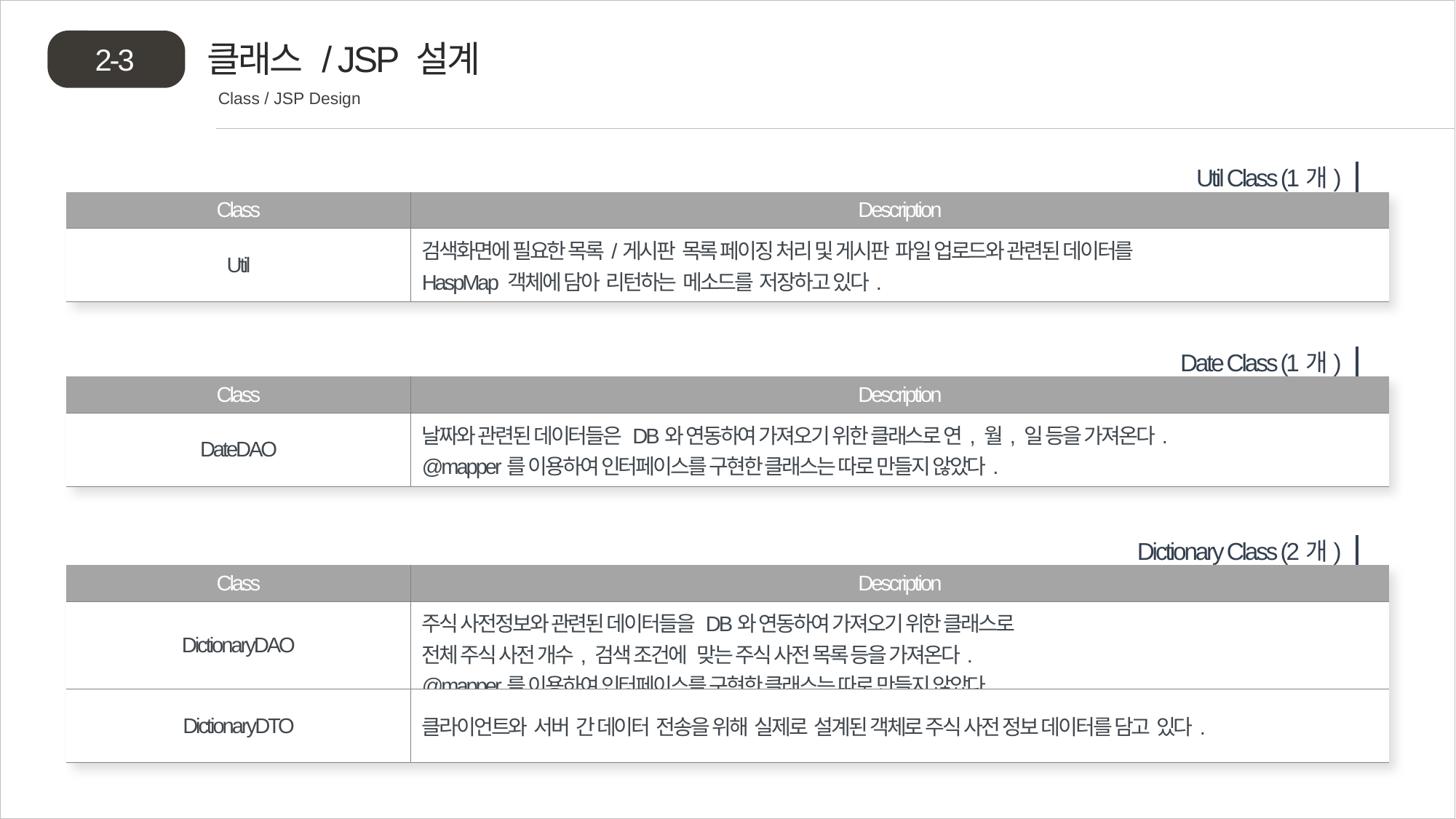

클래스 / JSP 설계
2-3
Class / JSP Design
Util Class (1개)
| Class | Description |
| --- | --- |
| Util | 검색화면에 필요한 목록/게시판 목록 페이징 처리 및 게시판 파일 업로드와 관련된 데이터를 HaspMap 객체에 담아 리턴하는 메소드를 저장하고 있다. |
Date Class (1개)
| Class | Description |
| --- | --- |
| DateDAO | 날짜와 관련된 데이터들은 DB와 연동하여 가져오기 위한 클래스로 연, 월, 일 등을 가져온다. @mapper를 이용하여 인터페이스를 구현한 클래스는 따로 만들지 않았다. |
Dictionary Class (2개)
| Class | Description |
| --- | --- |
| DictionaryDAO | 주식 사전정보와 관련된 데이터들을 DB와 연동하여 가져오기 위한 클래스로 전체 주식 사전 개수, 검색 조건에 맞는 주식 사전 목록 등을 가져온다. @mapper를 이용하여 인터페이스를 구현한 클래스는 따로 만들지 않았다. |
| DictionaryDTO | 클라이언트와 서버 간 데이터 전송을 위해 실제로 설계된 객체로 주식 사전 정보 데이터를 담고 있다. |